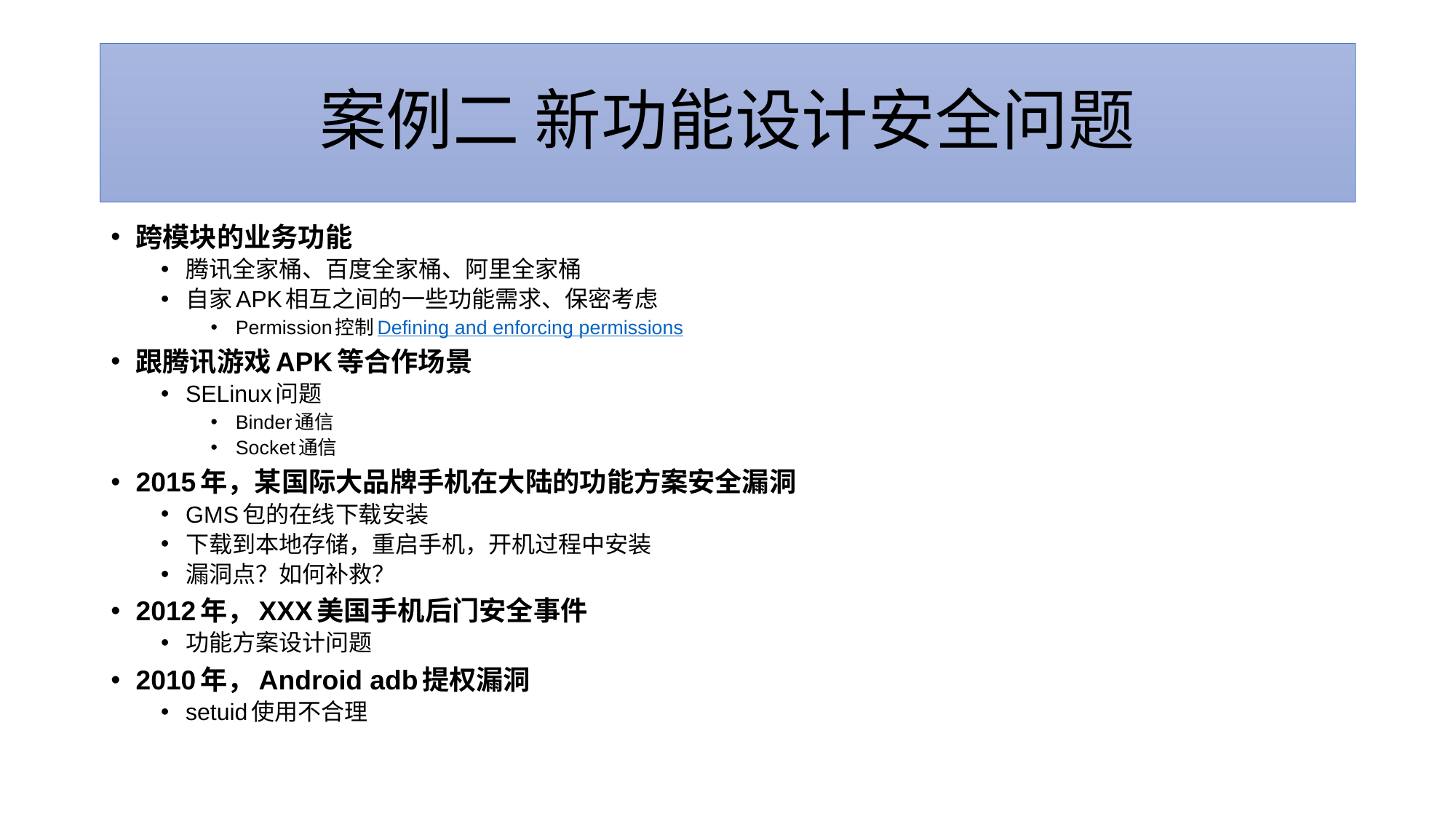

# 案例二 新功能设计安全问题
跨模块的业务功能
腾讯全家桶、百度全家桶、阿里全家桶
自家APK相互之间的一些功能需求、保密考虑
Permission控制Defining and enforcing permissions
跟腾讯游戏APK等合作场景
SELinux问题
Binder通信
Socket通信
2015年，某国际大品牌手机在大陆的功能方案安全漏洞
GMS包的在线下载安装
下载到本地存储，重启手机，开机过程中安装
漏洞点？如何补救？
2012年，XXX美国手机后门安全事件
功能方案设计问题
2010年，Android adb提权漏洞
setuid使用不合理